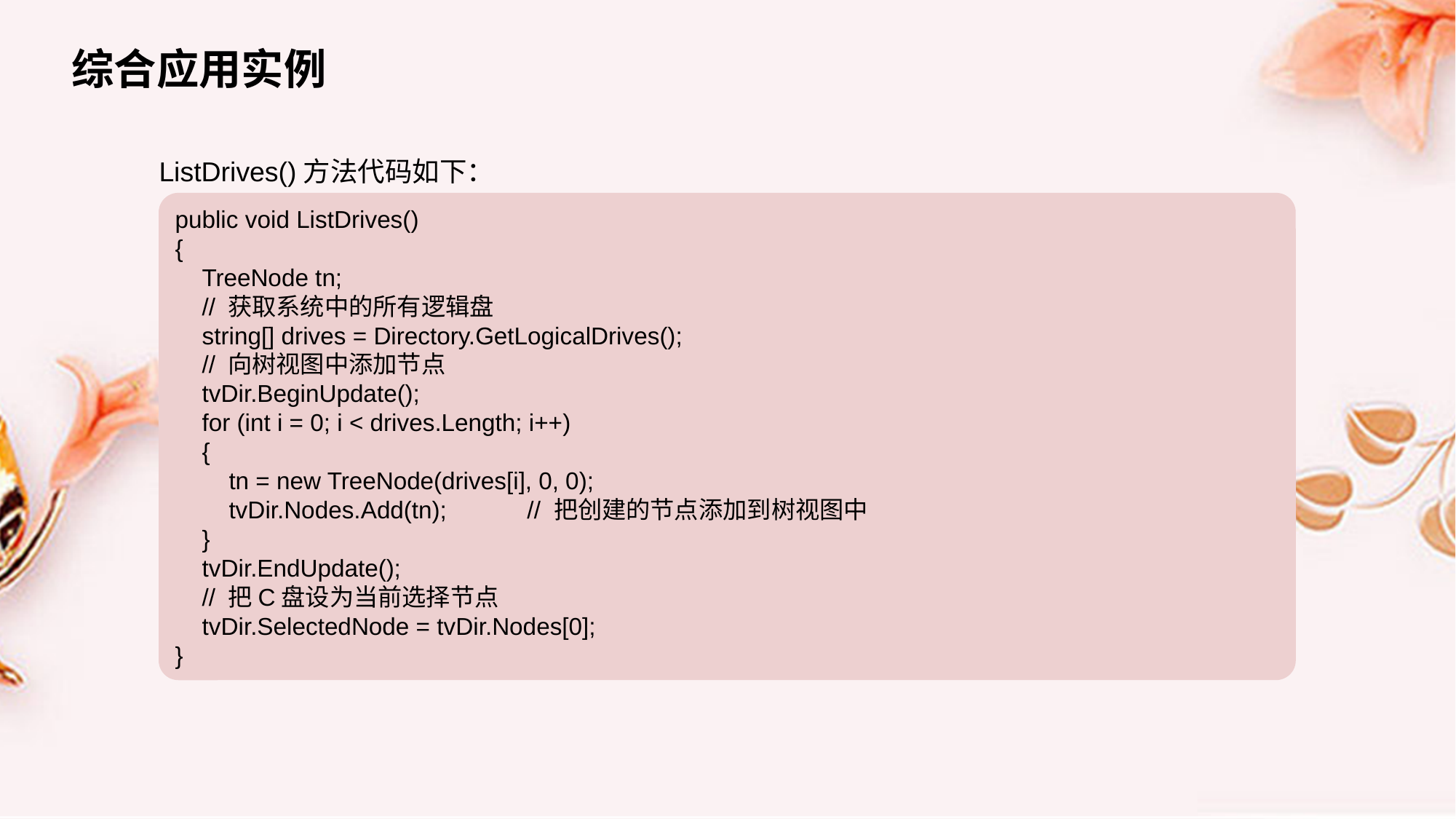

综合应用实例
ListDrives()方法代码如下：
public void ListDrives()
{
    TreeNode tn;
    // 获取系统中的所有逻辑盘
    string[] drives = Directory.GetLogicalDrives();
    // 向树视图中添加节点
    tvDir.BeginUpdate();
    for (int i = 0; i < drives.Length; i++)
    {
        tn = new TreeNode(drives[i], 0, 0);
        tvDir.Nodes.Add(tn);            // 把创建的节点添加到树视图中
    }
    tvDir.EndUpdate();
    // 把C盘设为当前选择节点
    tvDir.SelectedNode = tvDir.Nodes[0];
}